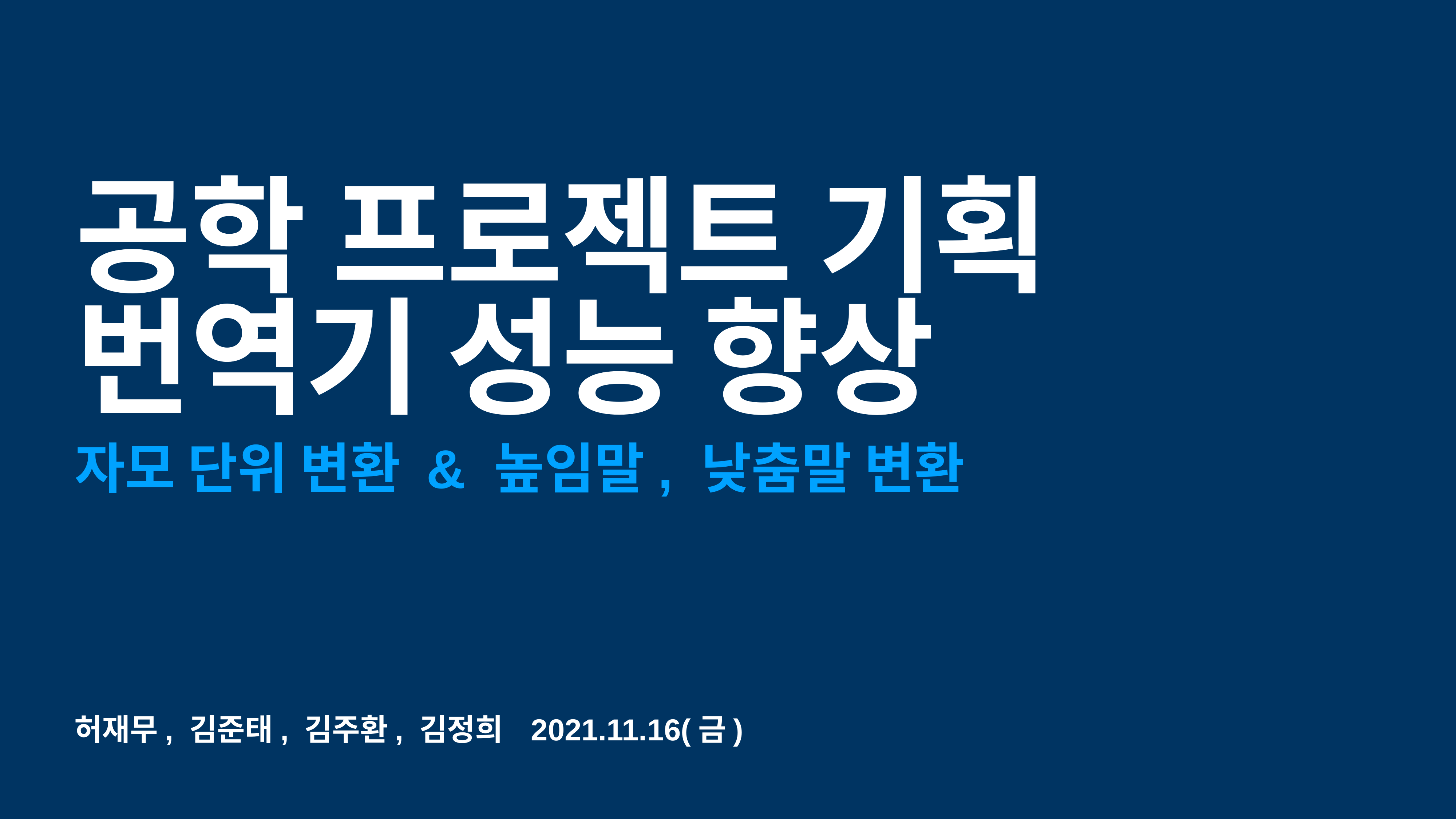

# 공학 프로젝트 기획
번역기 성능 향상
자모 단위 변환 & 높임말, 낮춤말 변환
허재무, 김준태, 김주환, 김정희   2021.11.16(금)